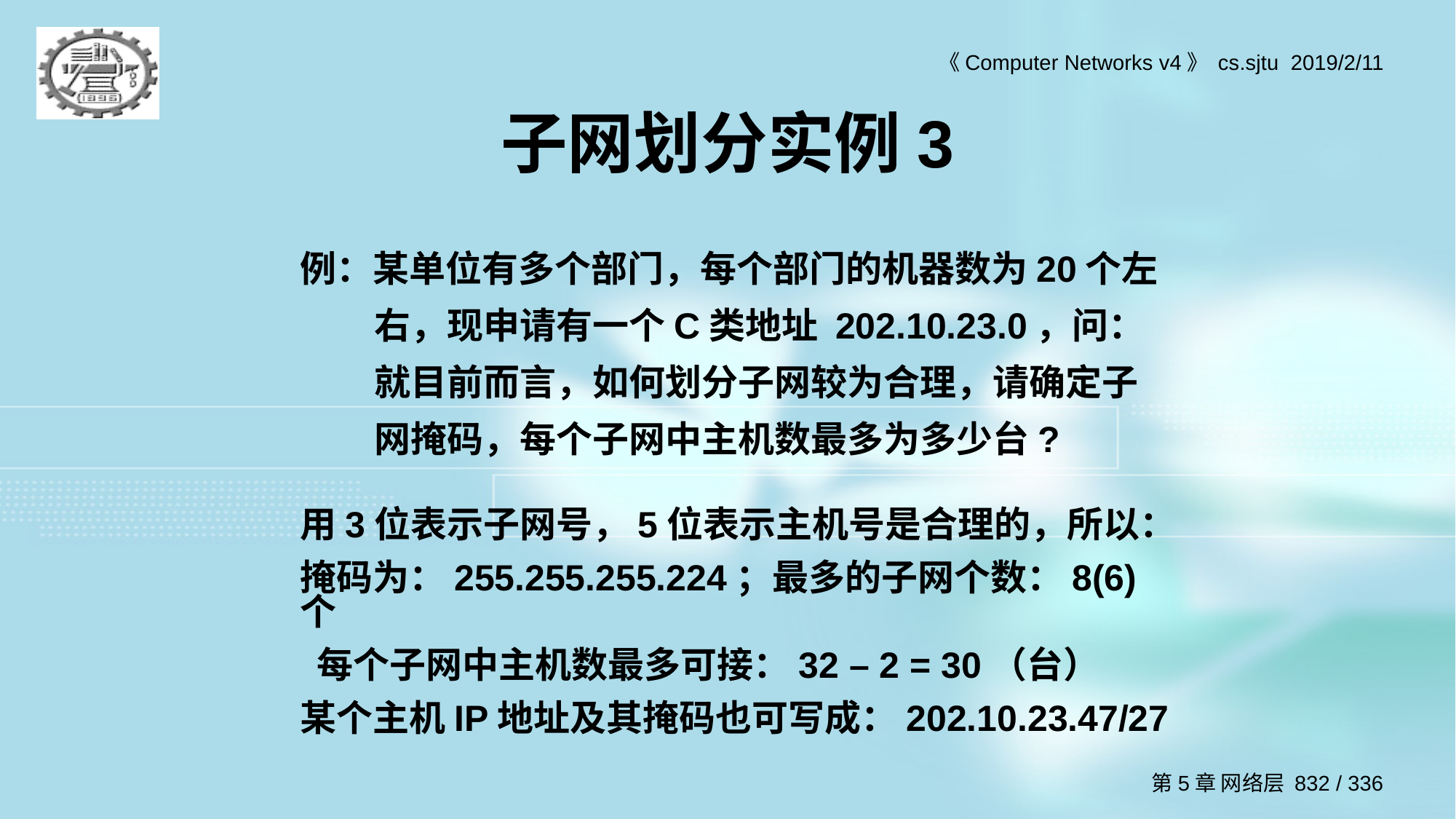

# 子网划分实例3
例：某单位有多个部门，每个部门的机器数为20个左右，现申请有一个C类地址 202.10.23.0，问： 就目前而言，如何划分子网较为合理，请确定子网掩码，每个子网中主机数最多为多少台?
用3位表示子网号，5位表示主机号是合理的，所以：
掩码为：255.255.255.224；最多的子网个数：8(6)个
 每个子网中主机数最多可接：32 – 2 = 30（台）
某个主机IP地址及其掩码也可写成：202.10.23.47/27